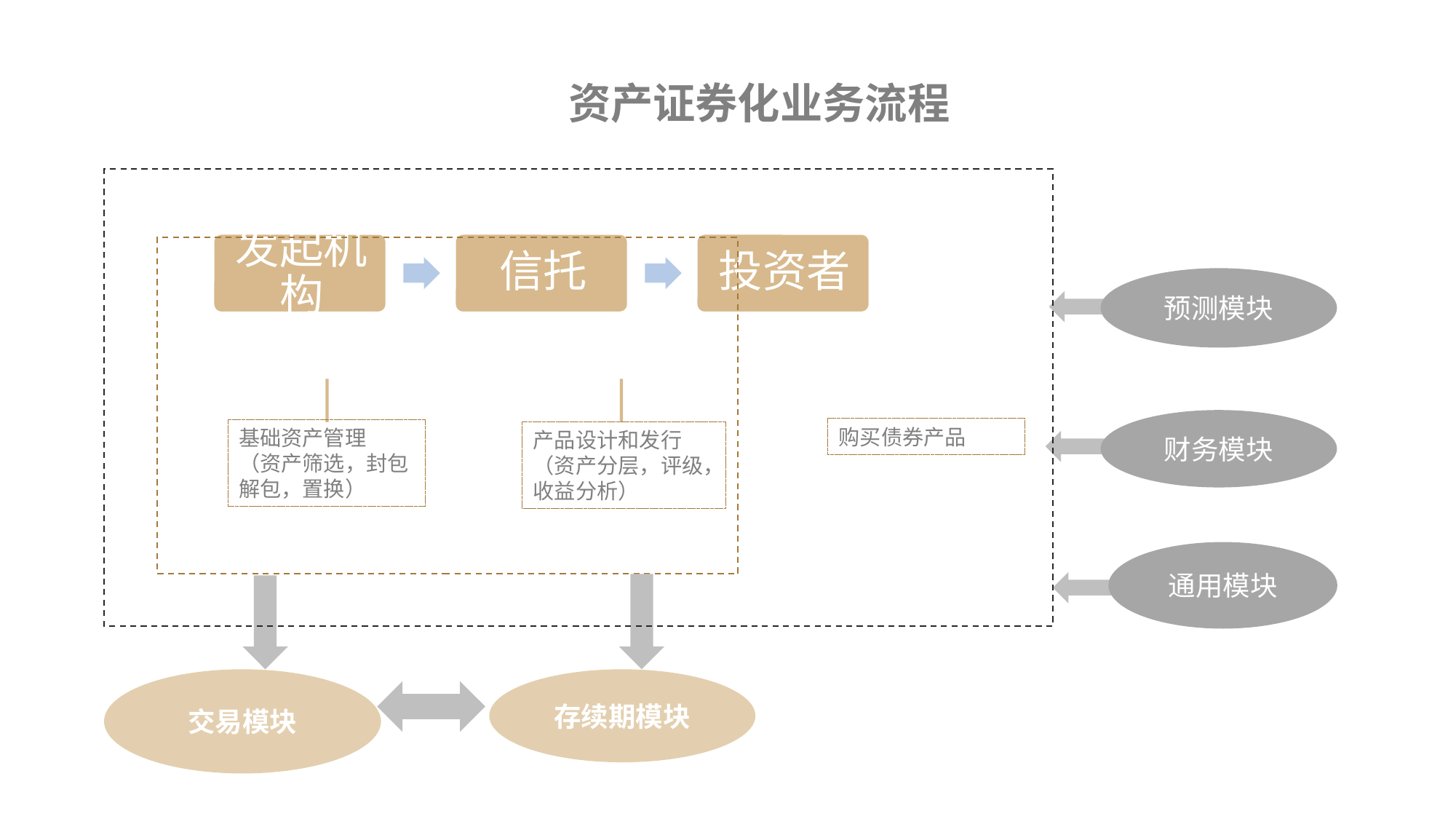

资产证券化业务流程
发起机构

信托

投资者

购买债券产品
基础资产管理
（资产筛选，封包解包，置换）
产品设计和发行（资产分层，评级，收益分析）

预测模块

财务模块

交易模块
存续期模块

通用模块